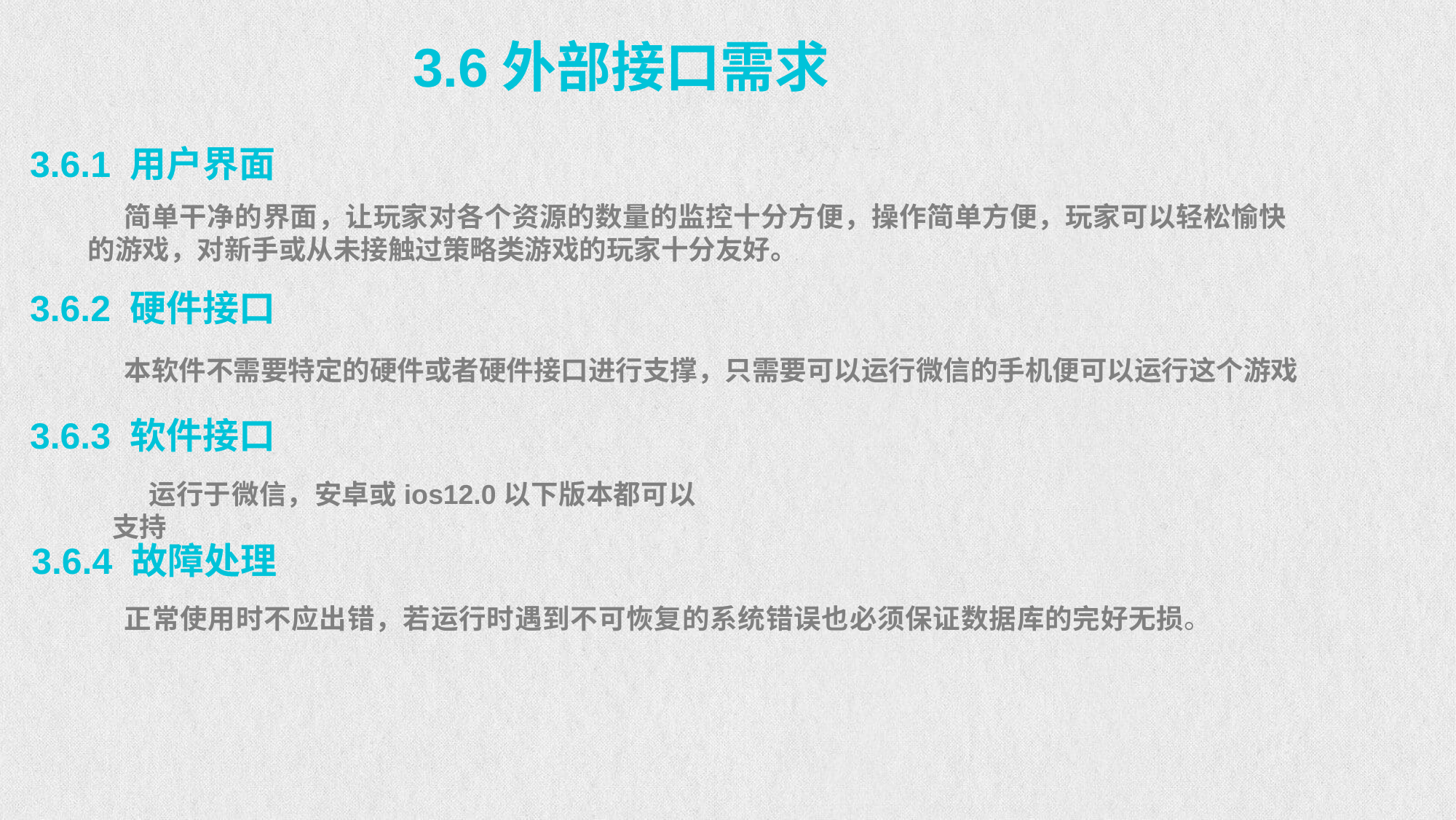

3.6外部接口需求
3.6.1 用户界面
简单干净的界面，让玩家对各个资源的数量的监控十分方便，操作简单方便，玩家可以轻松愉快的游戏，对新手或从未接触过策略类游戏的玩家十分友好。
3.6.2 硬件接口
本软件不需要特定的硬件或者硬件接口进行支撑，只需要可以运行微信的手机便可以运行这个游戏
3.6.3 软件接口
运行于微信，安卓或ios12.0以下版本都可以支持
3.6.4 故障处理
正常使用时不应出错，若运行时遇到不可恢复的系统错误也必须保证数据库的完好无损。